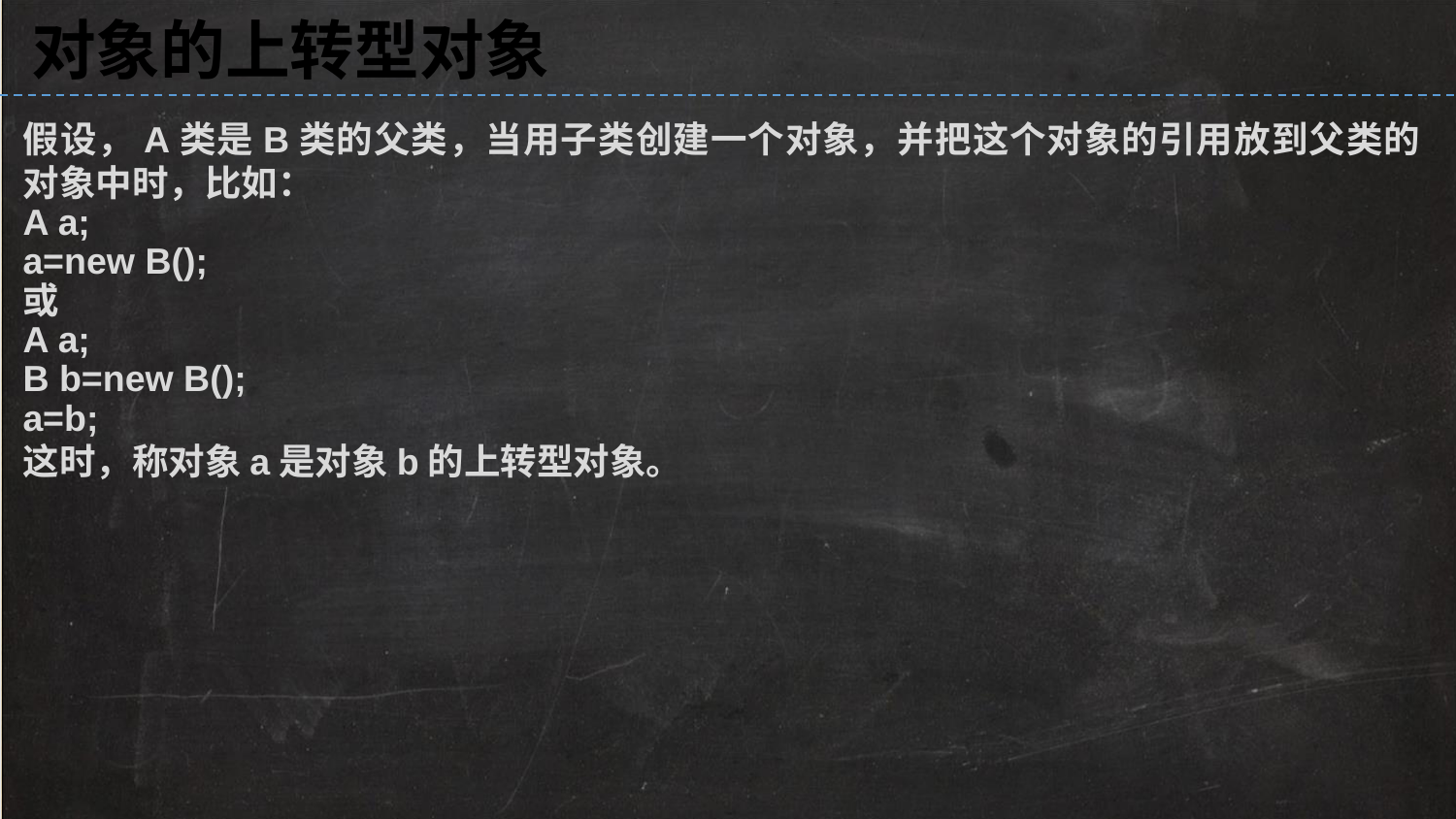

对象的上转型对象
假设，A类是B类的父类，当用子类创建一个对象，并把这个对象的引用放到父类的对象中时，比如：
A a;
a=new B();
或
A a;
B b=new B();
a=b;
这时，称对象a是对象b的上转型对象。